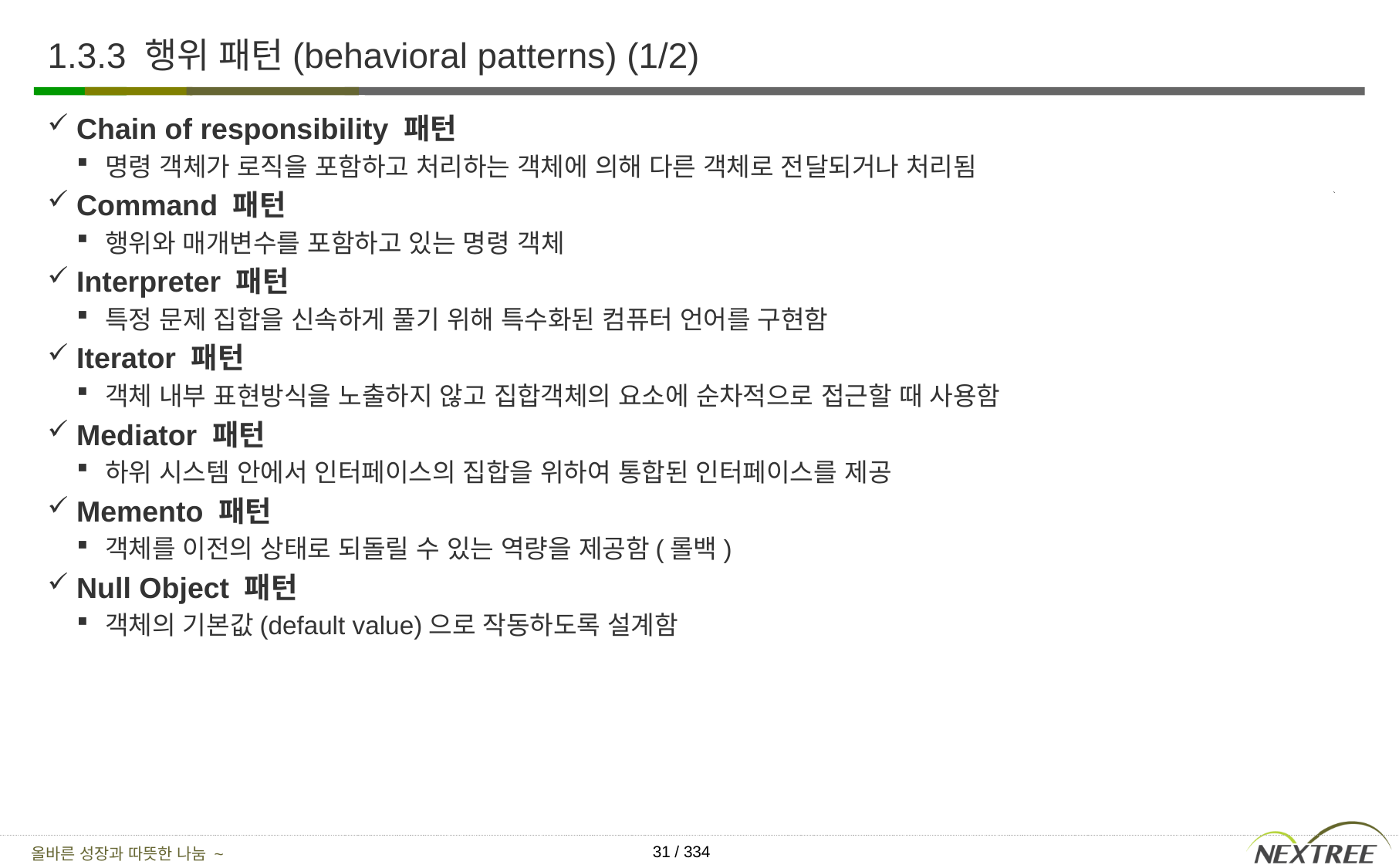

# 1.3.3 행위 패턴(behavioral patterns) (1/2)
Chain of responsibility 패턴
명령 객체가 로직을 포함하고 처리하는 객체에 의해 다른 객체로 전달되거나 처리됨
Command 패턴
행위와 매개변수를 포함하고 있는 명령 객체
Interpreter 패턴
특정 문제 집합을 신속하게 풀기 위해 특수화된 컴퓨터 언어를 구현함
Iterator 패턴
객체 내부 표현방식을 노출하지 않고 집합객체의 요소에 순차적으로 접근할 때 사용함
Mediator 패턴
하위 시스템 안에서 인터페이스의 집합을 위하여 통합된 인터페이스를 제공
Memento 패턴
객체를 이전의 상태로 되돌릴 수 있는 역량을 제공함(롤백)
Null Object 패턴
객체의 기본값(default value)으로 작동하도록 설계함